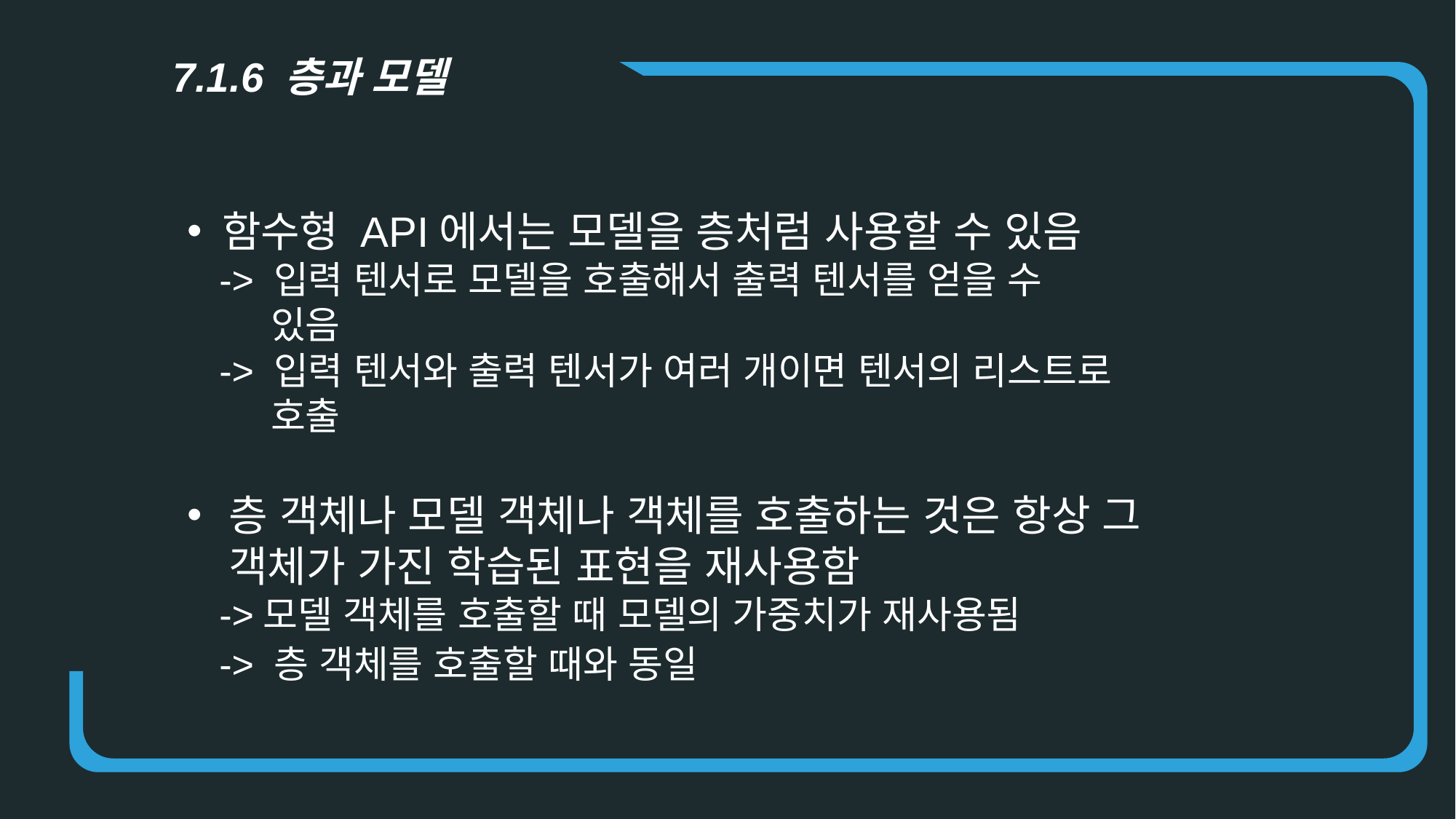

7.1.6 층과 모델

함수형 API에서는 모델을 층처럼 사용할 수 있음
   -> 입력 텐서로 모델을 호출해서 출력 텐서를 얻을 수
       있음
   -> 입력 텐서와 출력 텐서가 여러 개이면 텐서의 리스트로
       호출

층 객체나 모델 객체나 객체를 호출하는 것은 항상 그 객체가 가진 학습된 표현을 재사용함
   ->모델 객체를 호출할 때 모델의 가중치가 재사용됨
   -> 층 객체를 호출할 때와 동일